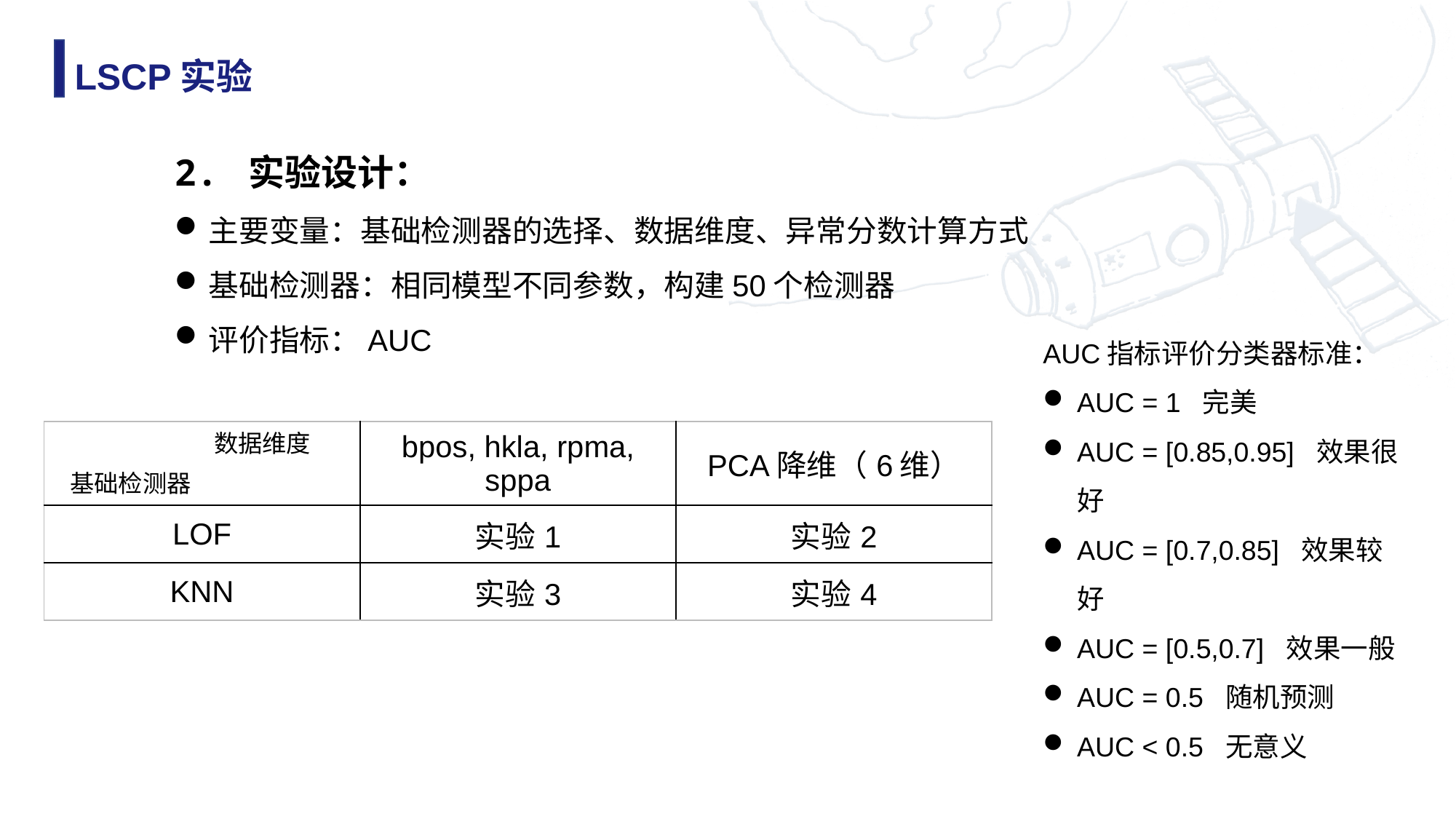

LSCP实验

2. 实验设计：
主要变量：基础检测器的选择、数据维度、异常分数计算方式
基础检测器：相同模型不同参数，构建50个检测器
评价指标：AUC
AUC指标评价分类器标准：
AUC = 1  完美
AUC = [0.85,0.95]  效果很好
AUC = [0.7,0.85]  效果较好
AUC = [0.5,0.7]  效果一般
AUC = 0.5  随机预测
AUC < 0.5  无意义

|  | bpos, hkla, rpma, sppa | PCA降维（6维） |
| --- | --- | --- |
| LOF | 实验1 | 实验2 |
| KNN | 实验3 | 实验4 |
数据维度
基础检测器